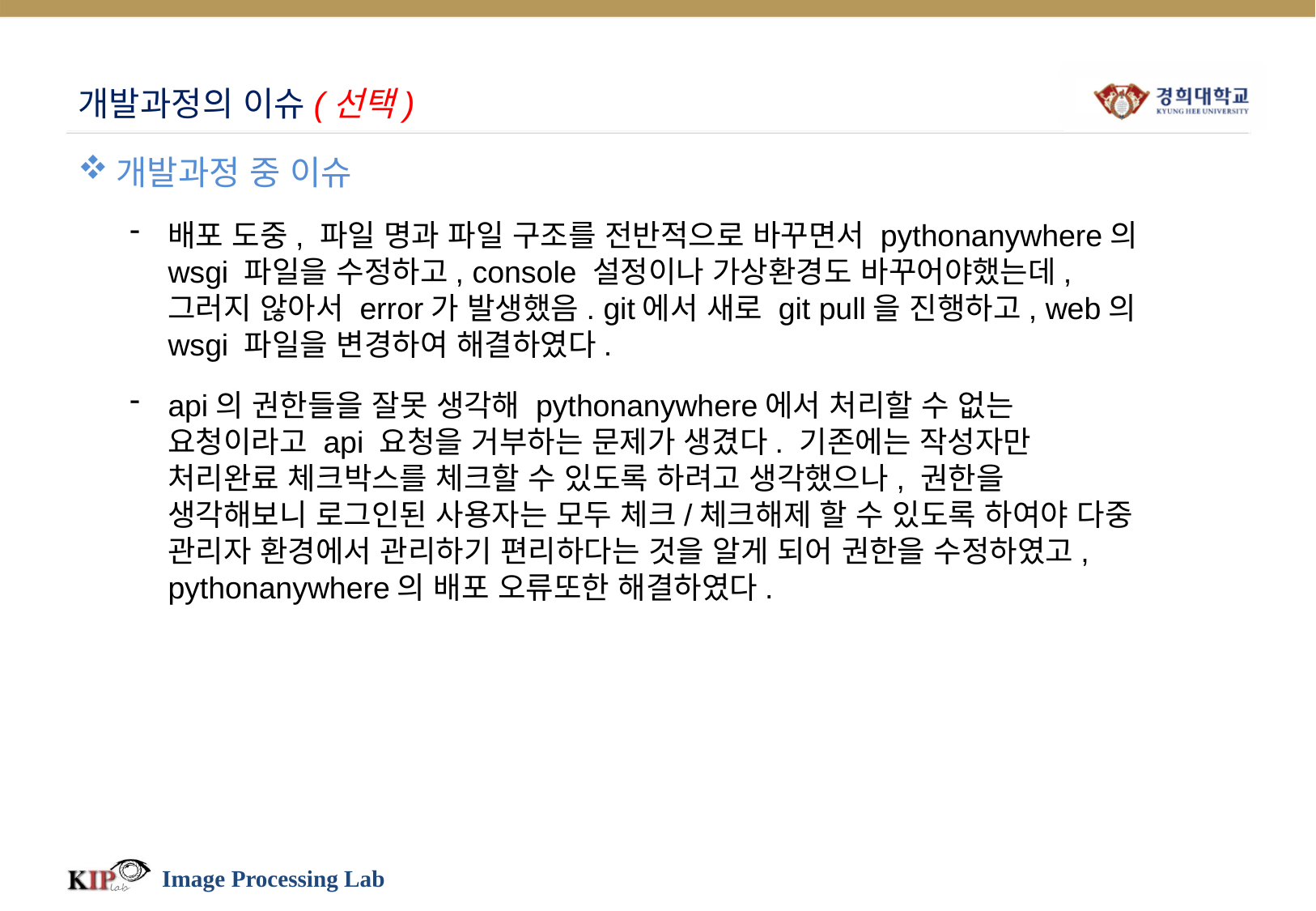

# 개발과정의 이슈(선택)
개발과정 중 이슈
배포 도중, 파일 명과 파일 구조를 전반적으로 바꾸면서 pythonanywhere의 wsgi 파일을 수정하고, console 설정이나 가상환경도 바꾸어야했는데, 그러지 않아서 error가 발생했음. git에서 새로 git pull을 진행하고, web의 wsgi 파일을 변경하여 해결하였다.
api의 권한들을 잘못 생각해 pythonanywhere에서 처리할 수 없는 요청이라고 api 요청을 거부하는 문제가 생겼다. 기존에는 작성자만 처리완료 체크박스를 체크할 수 있도록 하려고 생각했으나, 권한을 생각해보니 로그인된 사용자는 모두 체크/체크해제 할 수 있도록 하여야 다중 관리자 환경에서 관리하기 편리하다는 것을 알게 되어 권한을 수정하였고, pythonanywhere의 배포 오류또한 해결하였다.
Image Processing Lab